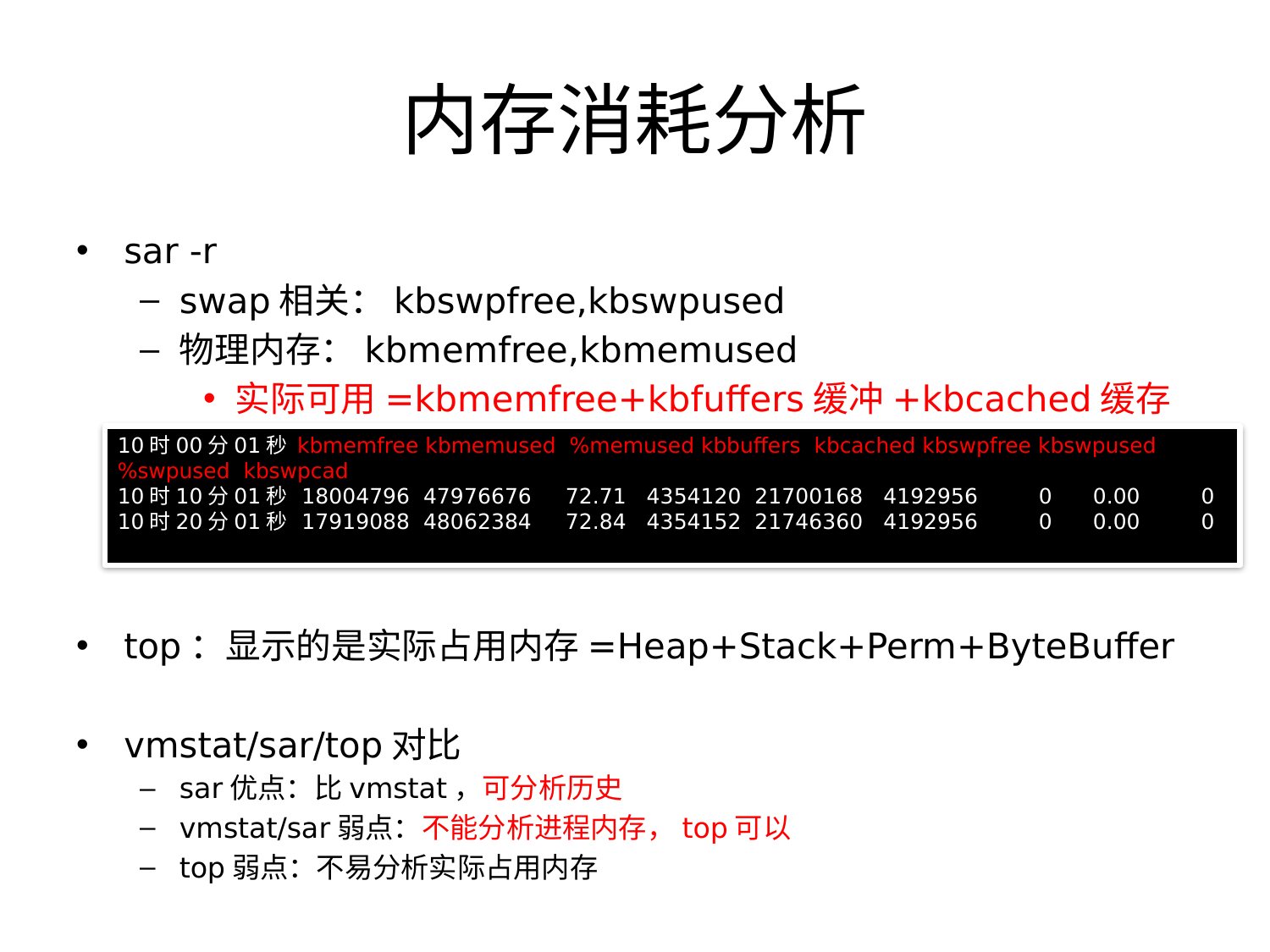

# 内存消耗分析
sar -r
swap相关：kbswpfree,kbswpused
物理内存：kbmemfree,kbmemused
实际可用=kbmemfree+kbfuffers缓冲+kbcached缓存

top：显示的是实际占用内存=Heap+Stack+Perm+ByteBuffer

vmstat/sar/top对比
sar优点：比vmstat，可分析历史
vmstat/sar弱点：不能分析进程内存，top可以
top弱点：不易分析实际占用内存

10时00分01秒 kbmemfree kbmemused  %memused kbbuffers  kbcached kbswpfree kbswpused  %swpused  kbswpcad
10时10分01秒  18004796  47976676     72.71   4354120  21700168   4192956         0      0.00         0
10时20分01秒  17919088  48062384     72.84   4354152  21746360   4192956         0      0.00         0